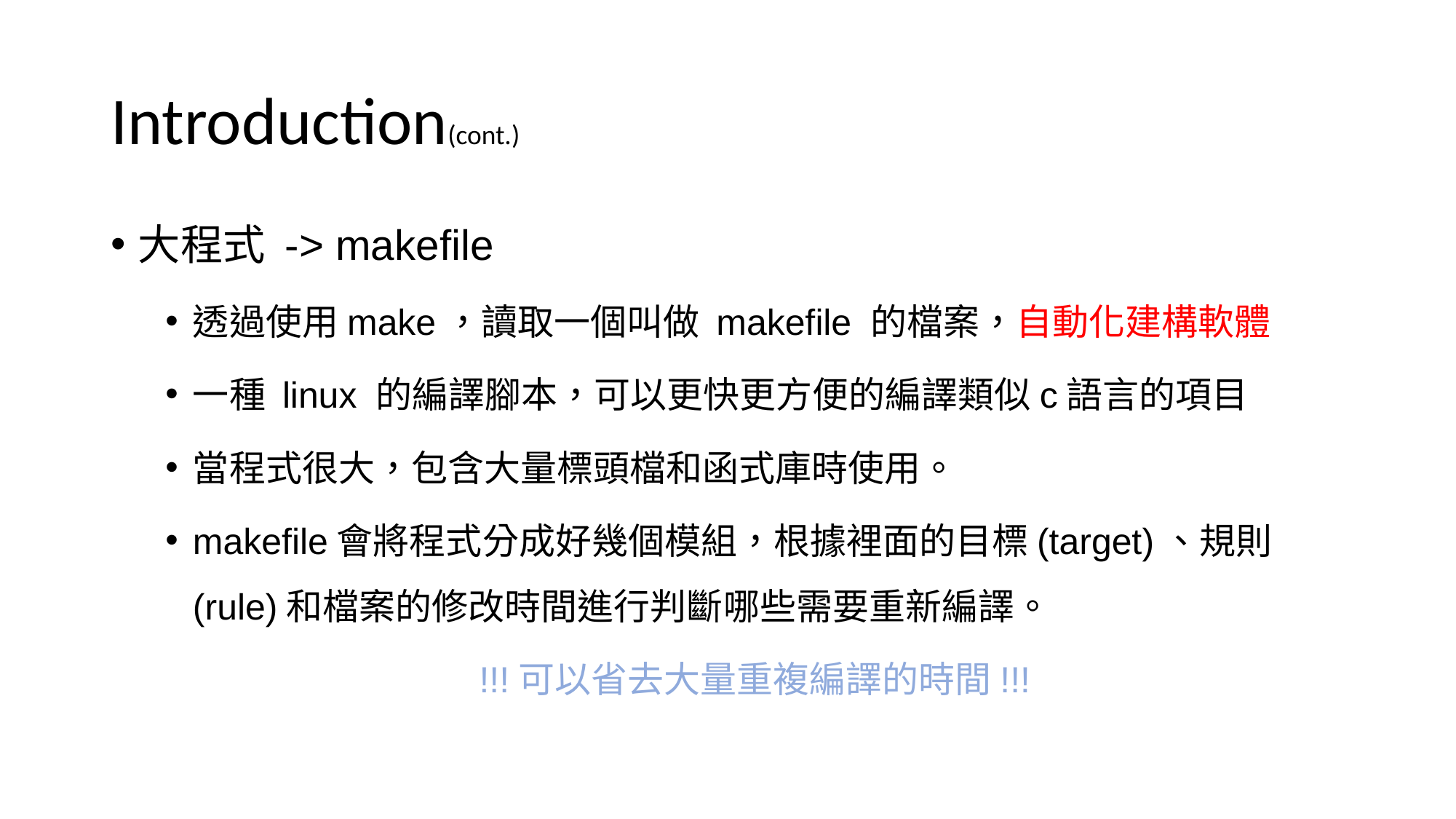

# Introduction(cont.)
大程式 -> makefile
透過使用make，讀取一個叫做 makefile 的檔案，自動化建構軟體
一種 linux 的編譯腳本，可以更快更方便的編譯類似c語言的項目
當程式很大，包含大量標頭檔和函式庫時使用。
makefile會將程式分成好幾個模組，根據裡面的目標(target)、規則(rule)和檔案的修改時間進行判斷哪些需要重新編譯。
!!!可以省去大量重複編譯的時間!!!